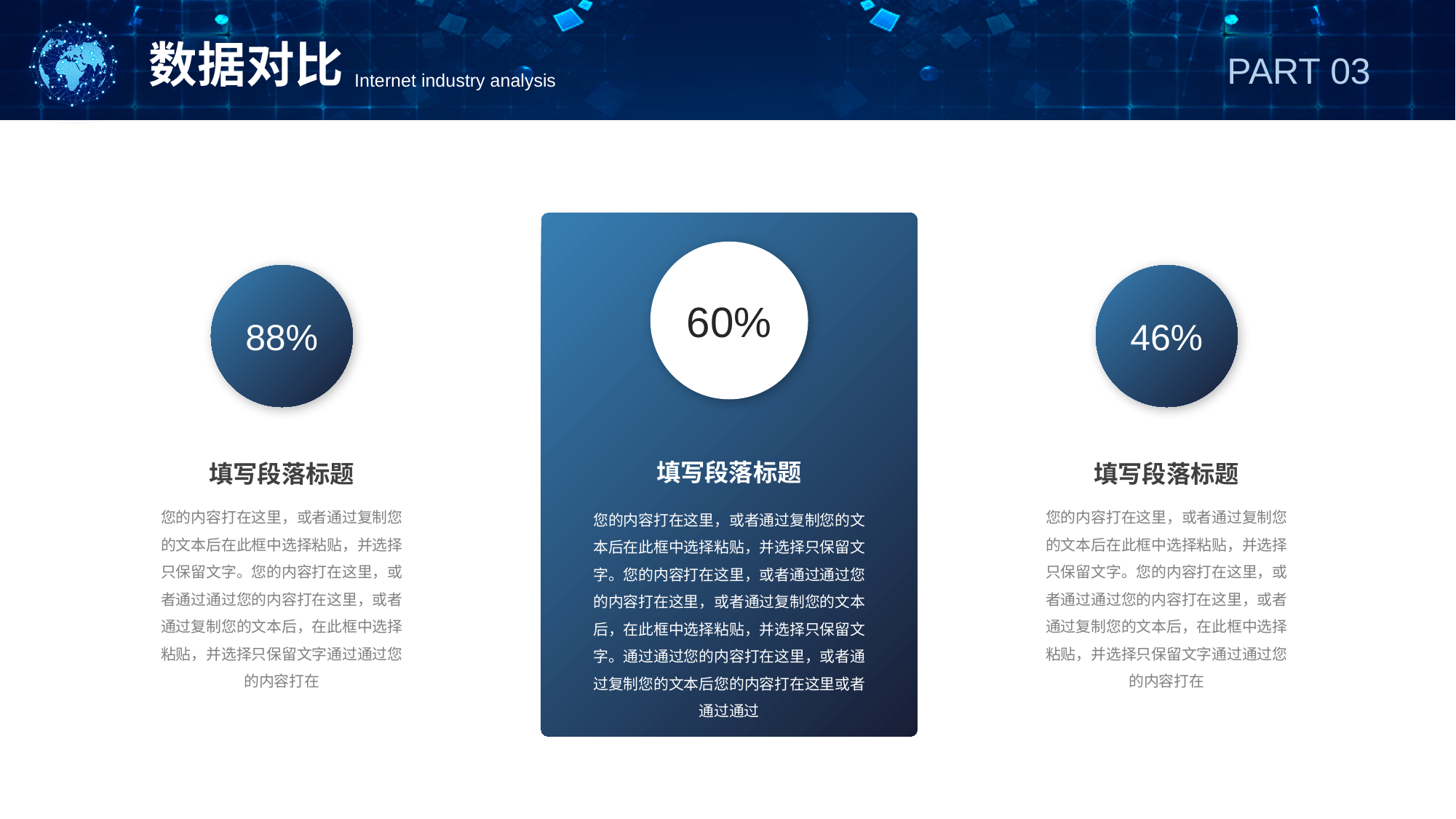

数据对比
Internet industry analysis
PART 03

60%
填写段落标题
您的内容打在这里，或者通过复制您的文本后在此框中选择粘贴，并选择只保留文字。您的内容打在这里，或者通过通过您的内容打在这里，或者通过复制您的文本后，在此框中选择粘贴，并选择只保留文字。通过通过您的内容打在这里，或者通过复制您的文本后您的内容打在这里或者通过通过

88%
填写段落标题
您的内容打在这里，或者通过复制您的文本后在此框中选择粘贴，并选择只保留文字。您的内容打在这里，或者通过通过您的内容打在这里，或者通过复制您的文本后，在此框中选择粘贴，并选择只保留文字通过通过您的内容打在

46%
填写段落标题
您的内容打在这里，或者通过复制您的文本后在此框中选择粘贴，并选择只保留文字。您的内容打在这里，或者通过通过您的内容打在这里，或者通过复制您的文本后，在此框中选择粘贴，并选择只保留文字通过通过您的内容打在